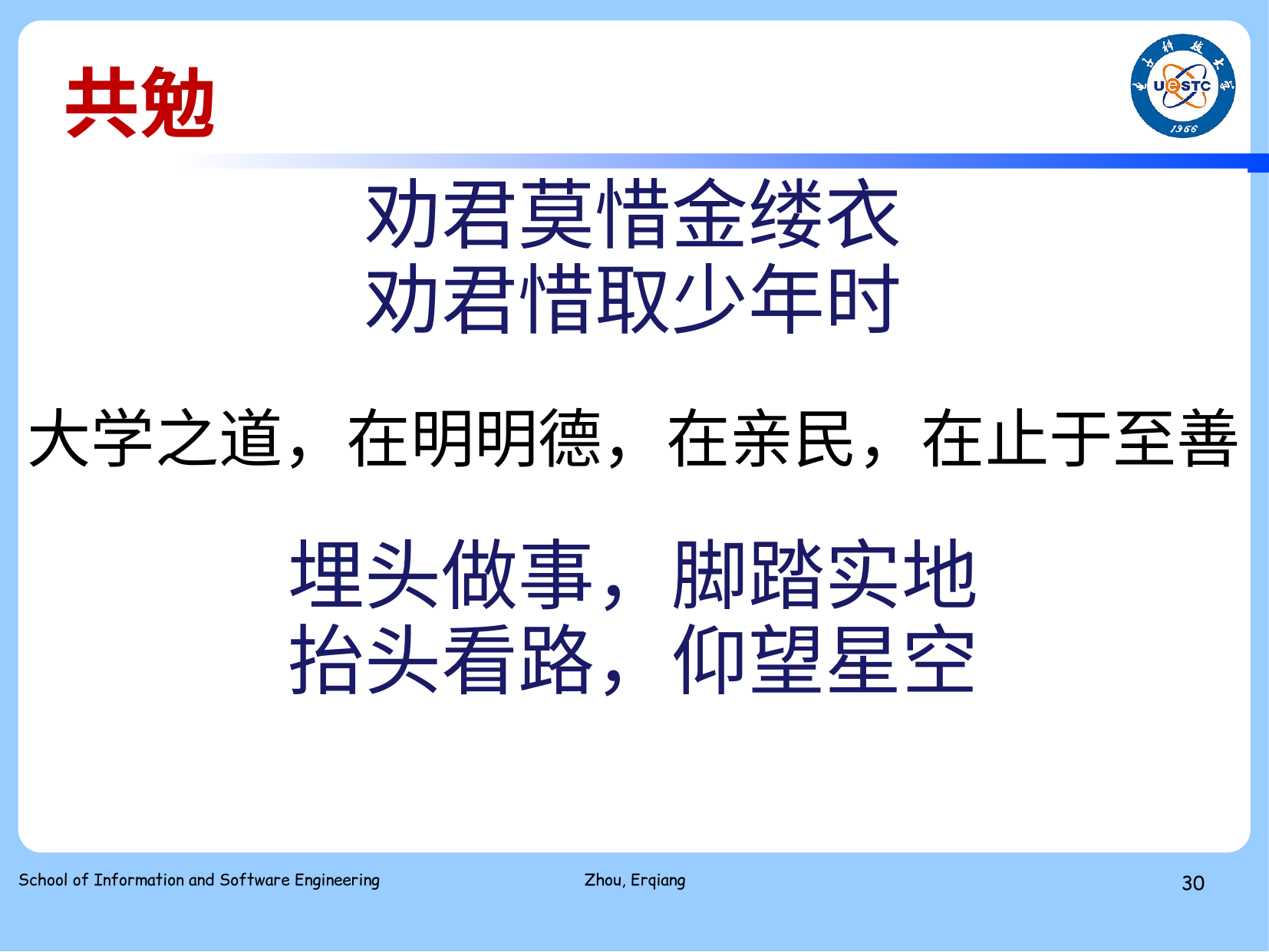

共勉
劝君莫惜金缕衣
劝君惜取少年时
大学之道，在明明德，在亲民，在止于至善
埋头做事，脚踏实地
抬头看路，仰望星空
School of Information and Software Engineering
Zhou, Erqiang
30